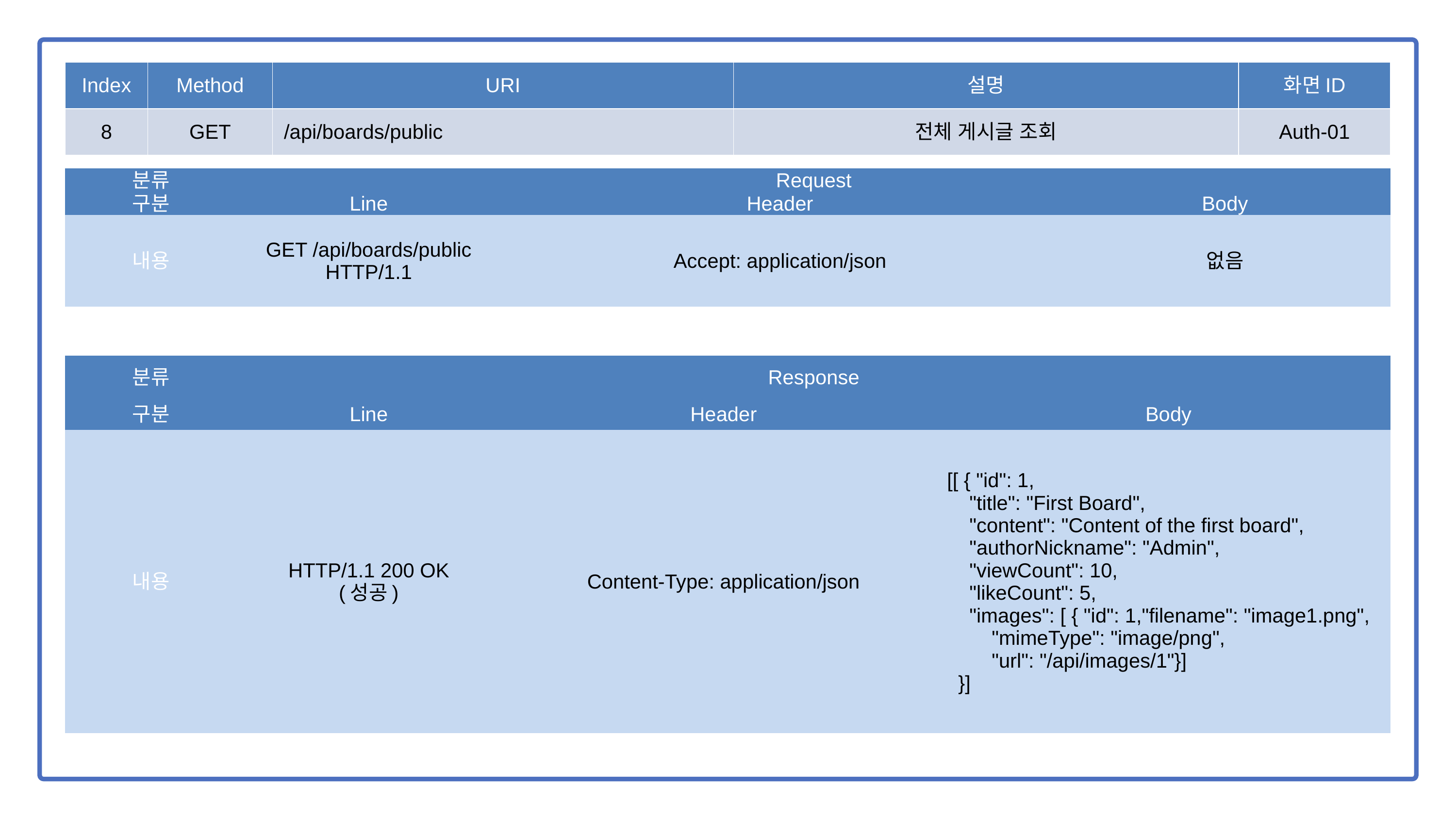

| Index | Method | URI | 설명 | 화면ID |
| --- | --- | --- | --- | --- |
| 8 | GET | /api/boards/public | 전체 게시글 조회 | Auth-01 |
| 분류 | Request |  |  |
| --- | --- | --- | --- |
| 구분 | Line | Header | Body |
| 내용 | GET /api/boards/public HTTP/1.1 | Accept: application/json | 없음 |
| 분류 | Response |  |  |
| --- | --- | --- | --- |
| 구분 | Line | Header | Body |
| 내용 | HTTP/1.1 200 OK (성공) | Content-Type: application/json | [[ { "id": 1, "title": "First Board", "content": "Content of the first board", "authorNickname": "Admin", "viewCount": 10, "likeCount": 5, "images": [ { "id": 1,"filename": "image1.png", "mimeType": "image/png", "url": "/api/images/1"}] }] |